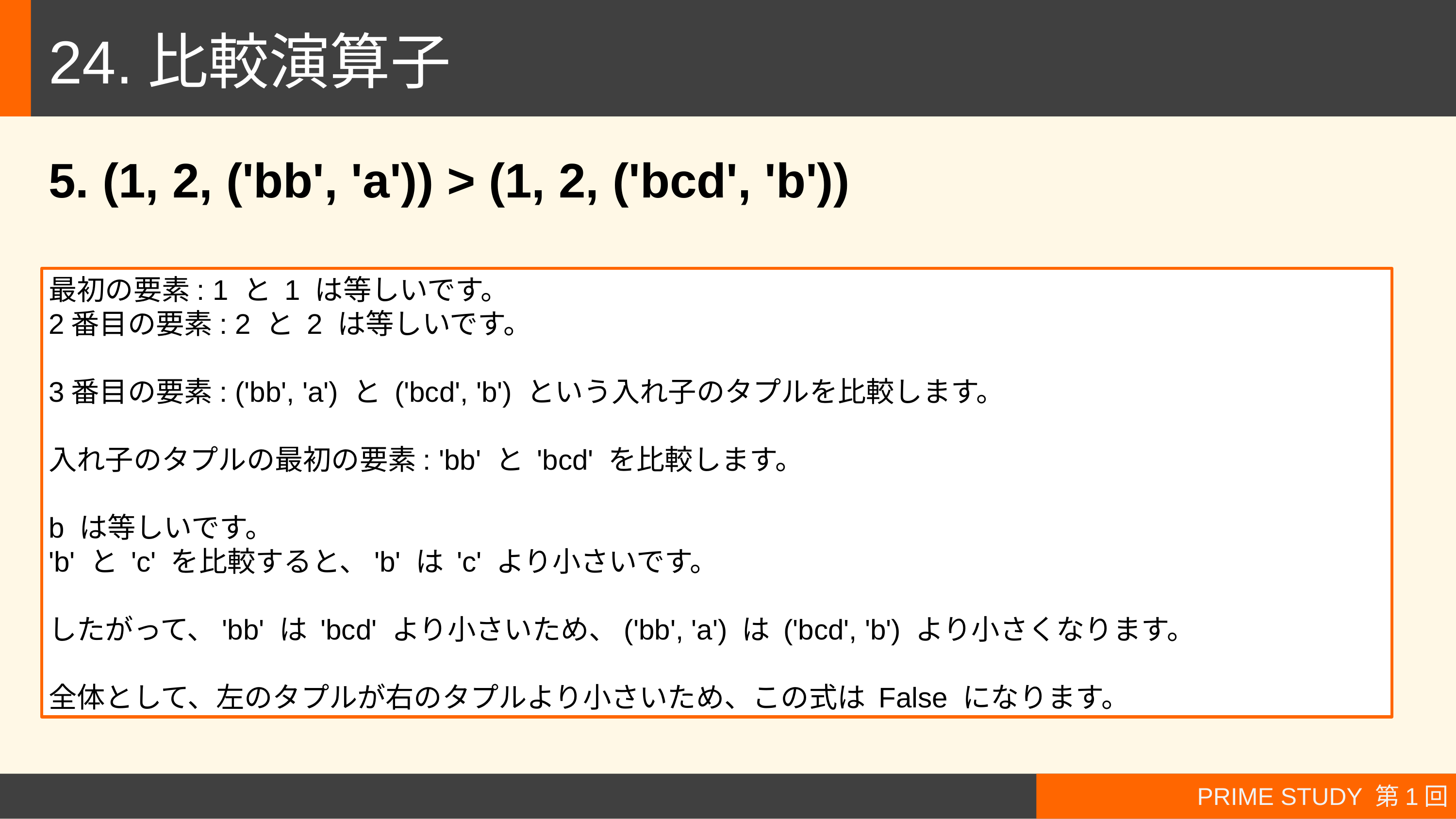

# 24.比較演算子
5. (1, 2, ('bb', 'a')) > (1, 2, ('bcd', 'b'))
最初の要素: 1 と 1 は等しいです。
2番目の要素: 2 と 2 は等しいです。

3番目の要素: ('bb', 'a') と ('bcd', 'b') という入れ子のタプルを比較します。

入れ子のタプルの最初の要素: 'bb' と 'bcd' を比較します。

b は等しいです。
'b' と 'c' を比較すると、'b' は 'c' より小さいです。

したがって、'bb' は 'bcd' より小さいため、('bb', 'a') は ('bcd', 'b') より小さくなります。

全体として、左のタプルが右のタプルより小さいため、この式は False になります。
PRIME STUDY 第1回